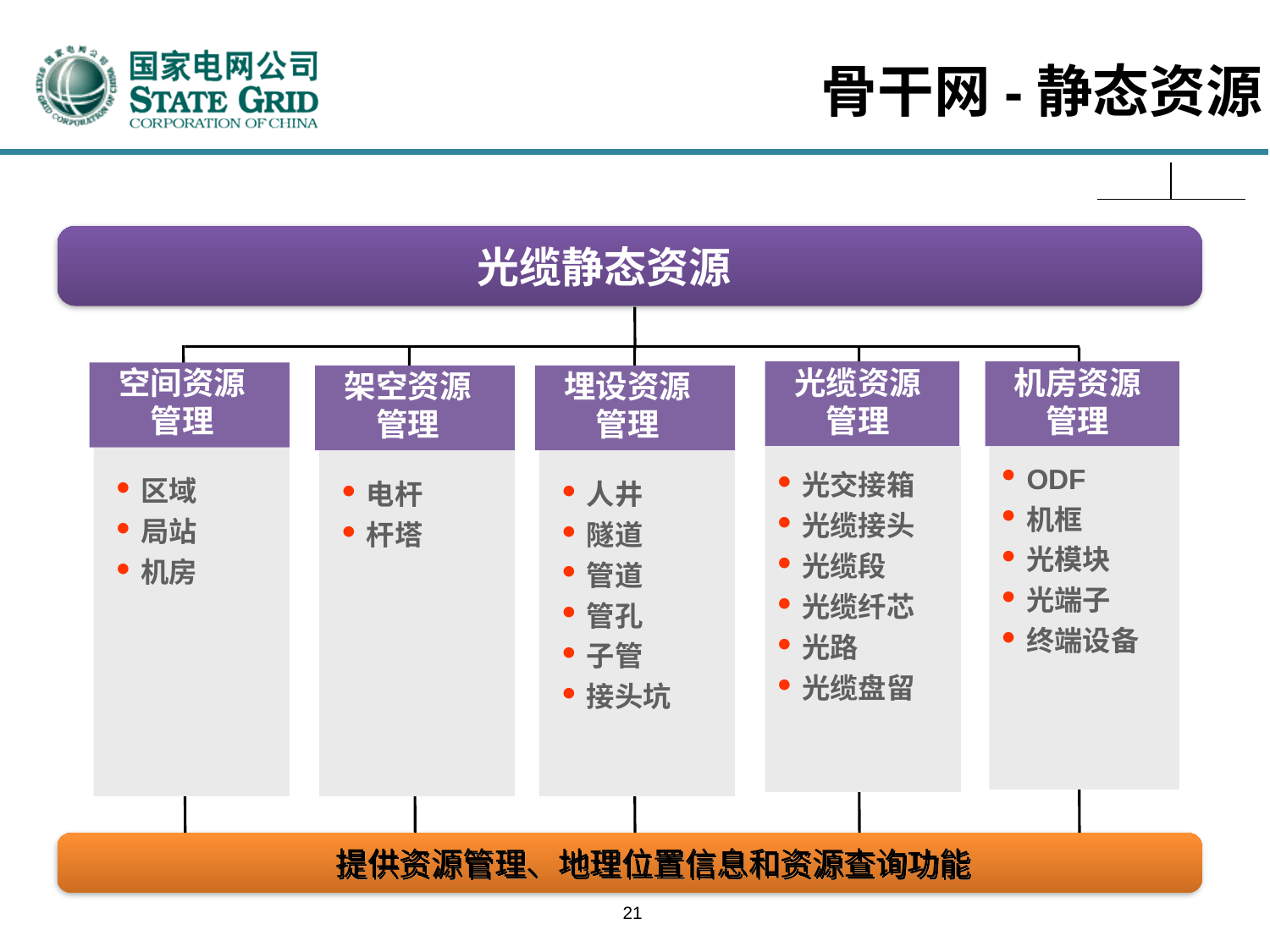

骨干网-静态资源

光缆静态资源

光缆资源管理
机房资源管理
空间资源管理
架空资源管理
埋设资源管理

ODF
机框
光模块
光端子
终端设备

光交接箱
光缆接头
光缆段
光缆纤芯
光路
光缆盘留
区域
局站
机房
电杆
杆塔
人井
隧道
管道
管孔
子管
接头坑

提供资源管理、地理位置信息和资源查询功能
21